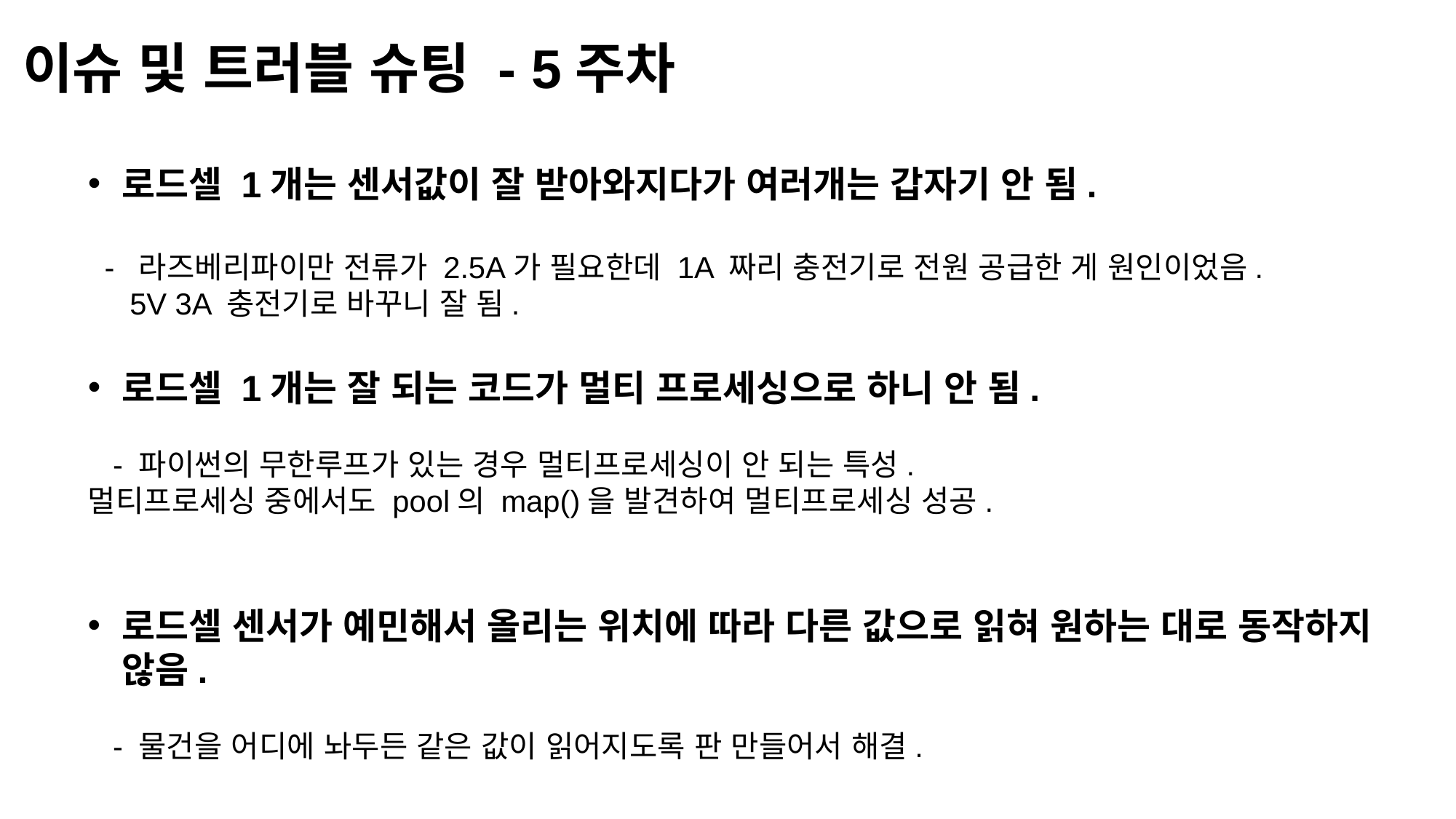

이슈 및 트러블 슈팅 - 5주차
로드셀 1개는 센서값이 잘 받아와지다가 여러개는 갑자기 안 됨.

  -  라즈베리파이만 전류가 2.5A가 필요한데 1A 짜리 충전기로 전원 공급한 게 원인이었음.
     5V 3A 충전기로 바꾸니 잘 됨.
로드셀 1개는 잘 되는 코드가 멀티 프로세싱으로 하니 안 됨.

   - 파이썬의 무한루프가 있는 경우 멀티프로세싱이 안 되는 특성.
멀티프로세싱 중에서도 pool의 map()을 발견하여 멀티프로세싱 성공.
로드셀 센서가 예민해서 올리는 위치에 따라 다른 값으로 읽혀 원하는 대로 동작하지 않음.

   - 물건을 어디에 놔두든 같은 값이 읽어지도록 판 만들어서 해결.